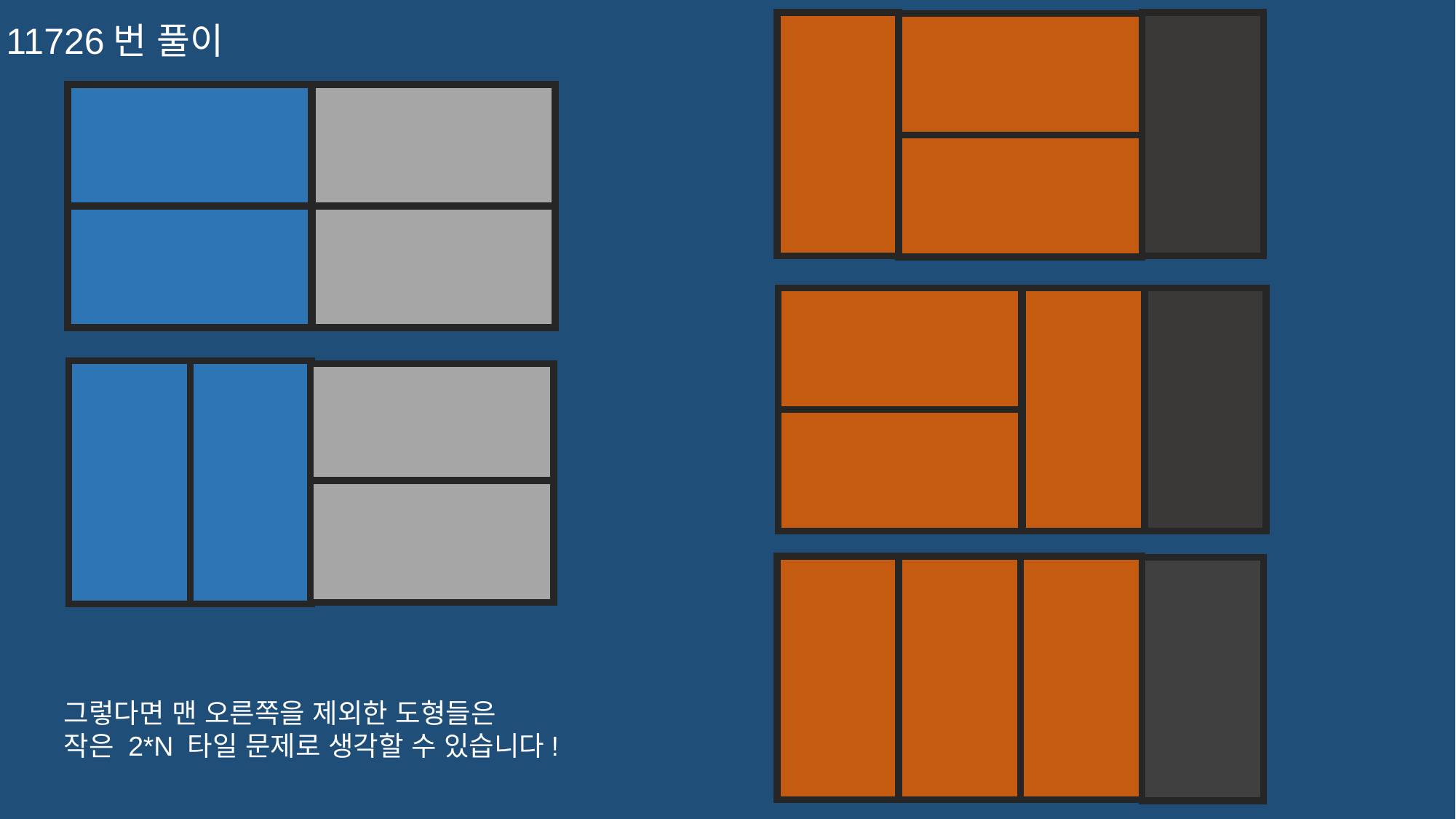

11726번 풀이

그렇다면 맨 오른쪽을 제외한 도형들은
작은 2*N 타일 문제로 생각할 수 있습니다!